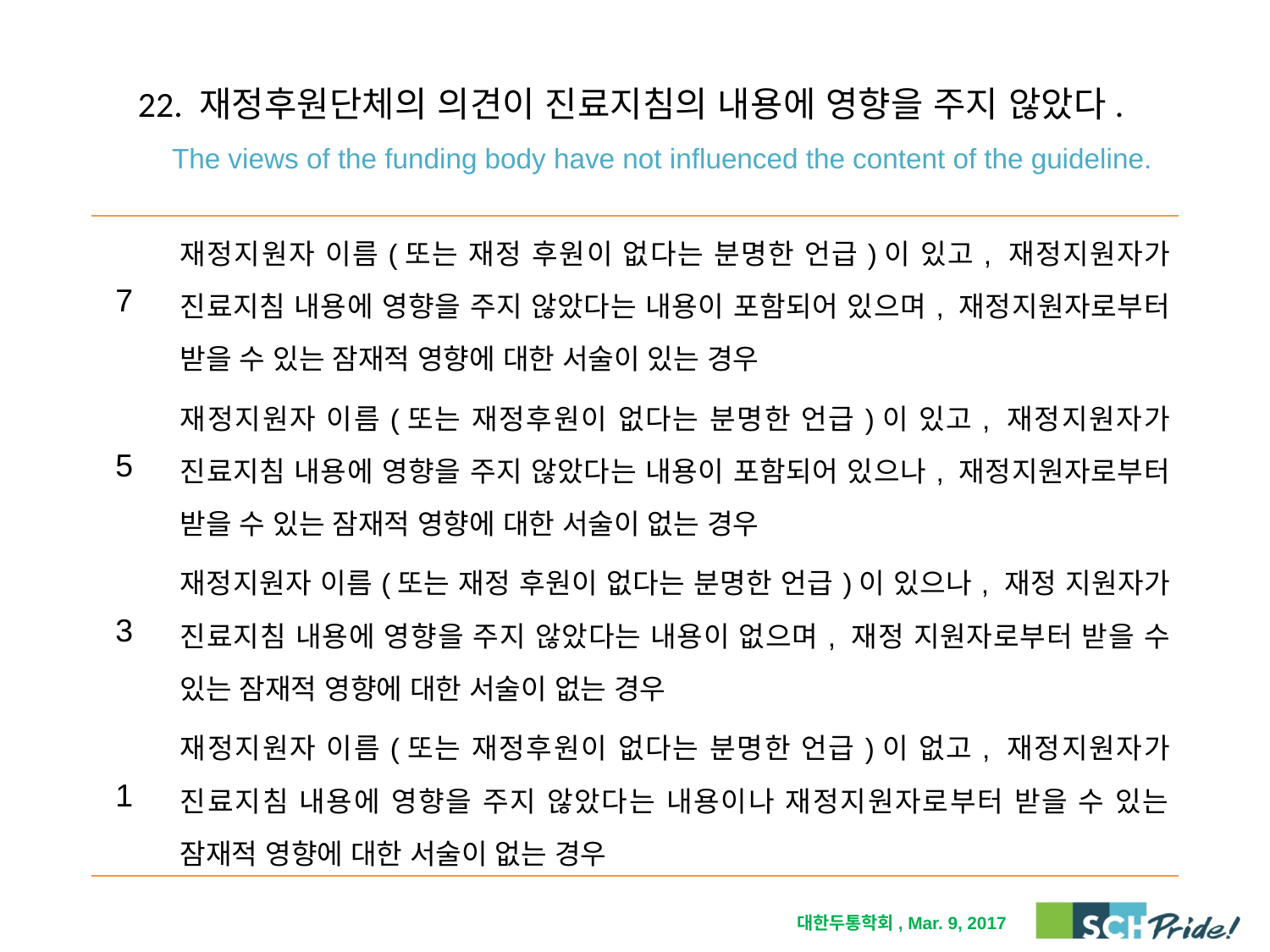

# 22. 재정후원단체의 의견이 진료지침의 내용에 영향을 주지 않았다. The views of the funding body have not influenced the content of the guideline.
| 7 | 재정지원자 이름(또는 재정 후원이 없다는 분명한 언급)이 있고, 재정지원자가 진료지침 내용에 영향을 주지 않았다는 내용이 포함되어 있으며, 재정지원자로부터 받을 수 있는 잠재적 영향에 대한 서술이 있는 경우 |
| --- | --- |
| 5 | 재정지원자 이름(또는 재정후원이 없다는 분명한 언급)이 있고, 재정지원자가 진료지침 내용에 영향을 주지 않았다는 내용이 포함되어 있으나, 재정지원자로부터 받을 수 있는 잠재적 영향에 대한 서술이 없는 경우 |
| 3 | 재정지원자 이름(또는 재정 후원이 없다는 분명한 언급)이 있으나, 재정 지원자가 진료지침 내용에 영향을 주지 않았다는 내용이 없으며, 재정 지원자로부터 받을 수 있는 잠재적 영향에 대한 서술이 없는 경우 |
| 1 | 재정지원자 이름(또는 재정후원이 없다는 분명한 언급)이 없고, 재정지원자가 진료지침 내용에 영향을 주지 않았다는 내용이나 재정지원자로부터 받을 수 있는 잠재적 영향에 대한 서술이 없는 경우 |